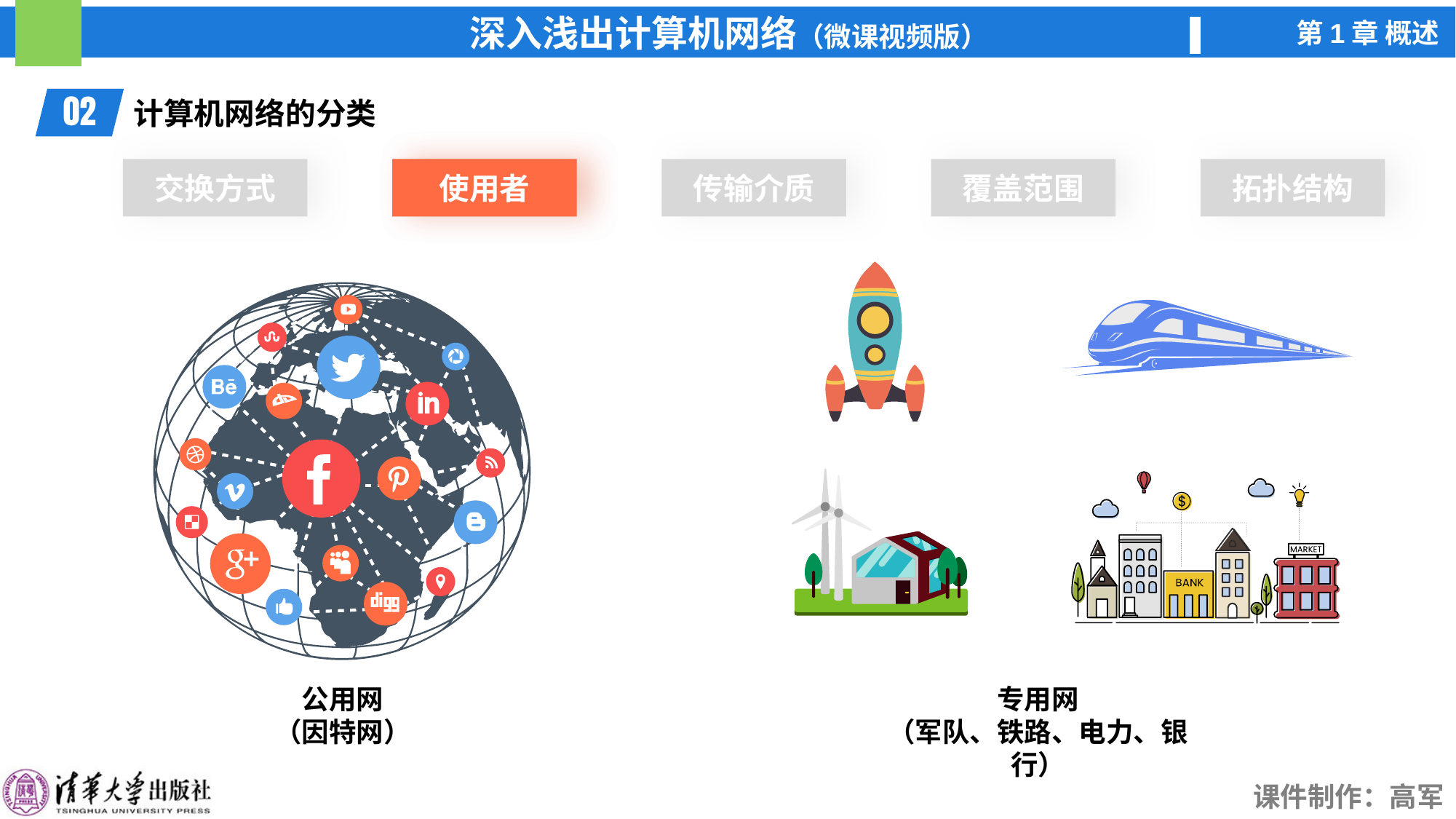

02
计算机网络的分类
交换方式
使用者
使用者
传输介质
覆盖范围
拓扑结构

专用网
（军队、铁路、电力、银行）

公用网
（因特网）